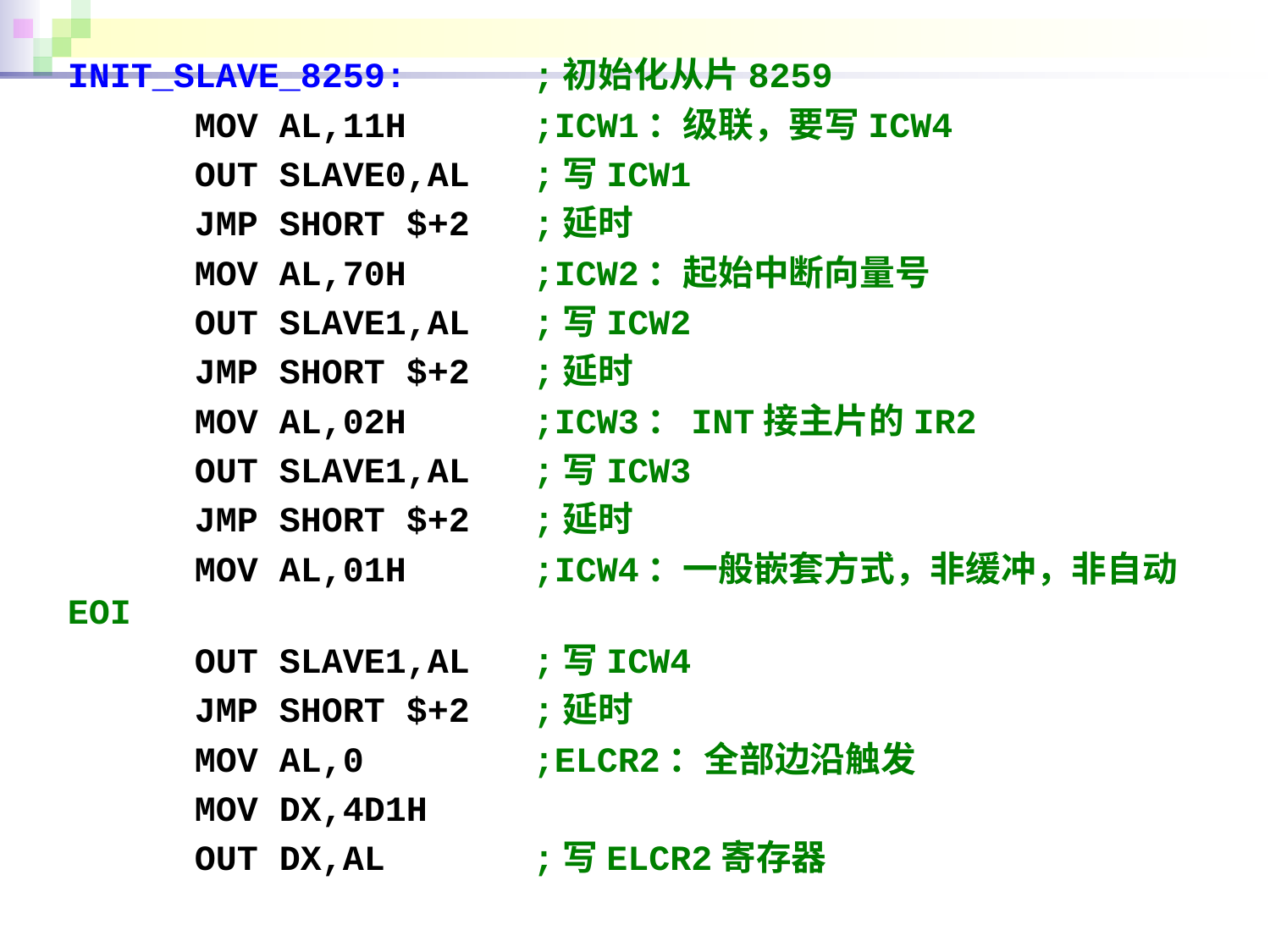

INIT_SLAVE_8259:      ;初始化从片8259
      MOV AL,11H      ;ICW1：级联，要写ICW4
      OUT SLAVE0,AL   ;写ICW1
      JMP SHORT $+2   ;延时
      MOV AL,70H      ;ICW2：起始中断向量号
      OUT SLAVE1,AL   ;写ICW2
      JMP SHORT $+2   ;延时
      MOV AL,02H      ;ICW3：INT接主片的IR2
      OUT SLAVE1,AL   ;写ICW3
      JMP SHORT $+2   ;延时
      MOV AL,01H      ;ICW4：一般嵌套方式，非缓冲，非自动EOI
      OUT SLAVE1,AL   ;写ICW4
      JMP SHORT $+2   ;延时
      MOV AL,0        ;ELCR2：全部边沿触发
      MOV DX,4D1H
      OUT DX,AL       ;写ELCR2寄存器
127